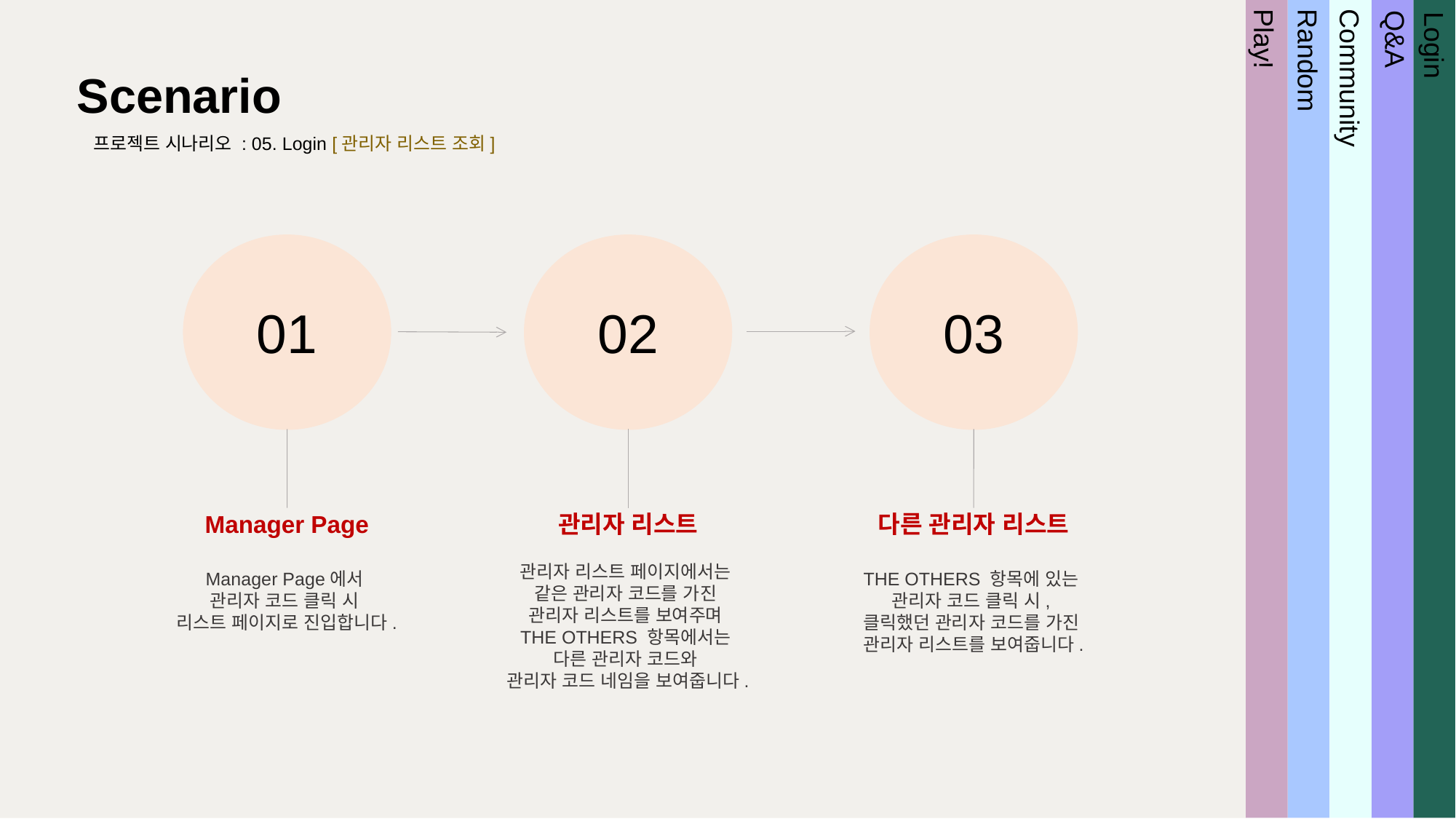

Scenario
프로젝트 시나리오 : 05. Login [관리자 리스트 조회]
Community
Random
Play!
Login
Q&A

01
02
03
Manager Page

Manager Page에서
관리자 코드 클릭 시
리스트 페이지로 진입합니다.
관리자 리스트

관리자 리스트 페이지에서는
같은 관리자 코드를 가진
관리자 리스트를 보여주며
THE OTHERS 항목에서는
다른 관리자 코드와
관리자 코드 네임을 보여줍니다.

다른 관리자 리스트

THE OTHERS 항목에 있는
관리자 코드 클릭 시,
클릭했던 관리자 코드를 가진
관리자 리스트를 보여줍니다.